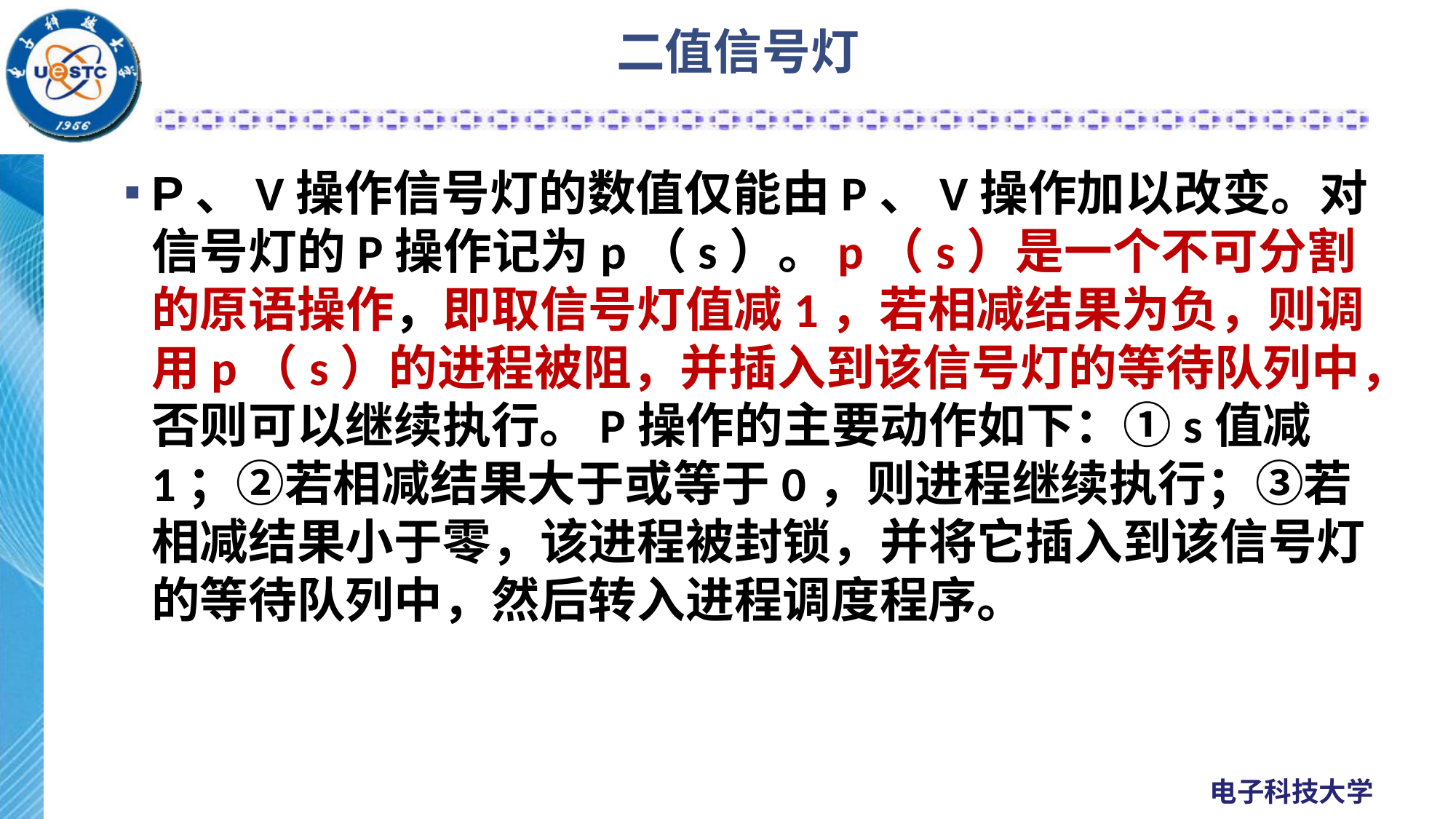

# 二值信号灯
P、V操作信号灯的数值仅能由P、V操作加以改变。对信号灯的P操作记为p（s）。p（s）是一个不可分割的原语操作，即取信号灯值减1，若相减结果为负，则调用p（s）的进程被阻，并插入到该信号灯的等待队列中，否则可以继续执行。P操作的主要动作如下：①s值减1；②若相减结果大于或等于0，则进程继续执行；③若相减结果小于零，该进程被封锁，并将它插入到该信号灯的等待队列中，然后转入进程调度程序。